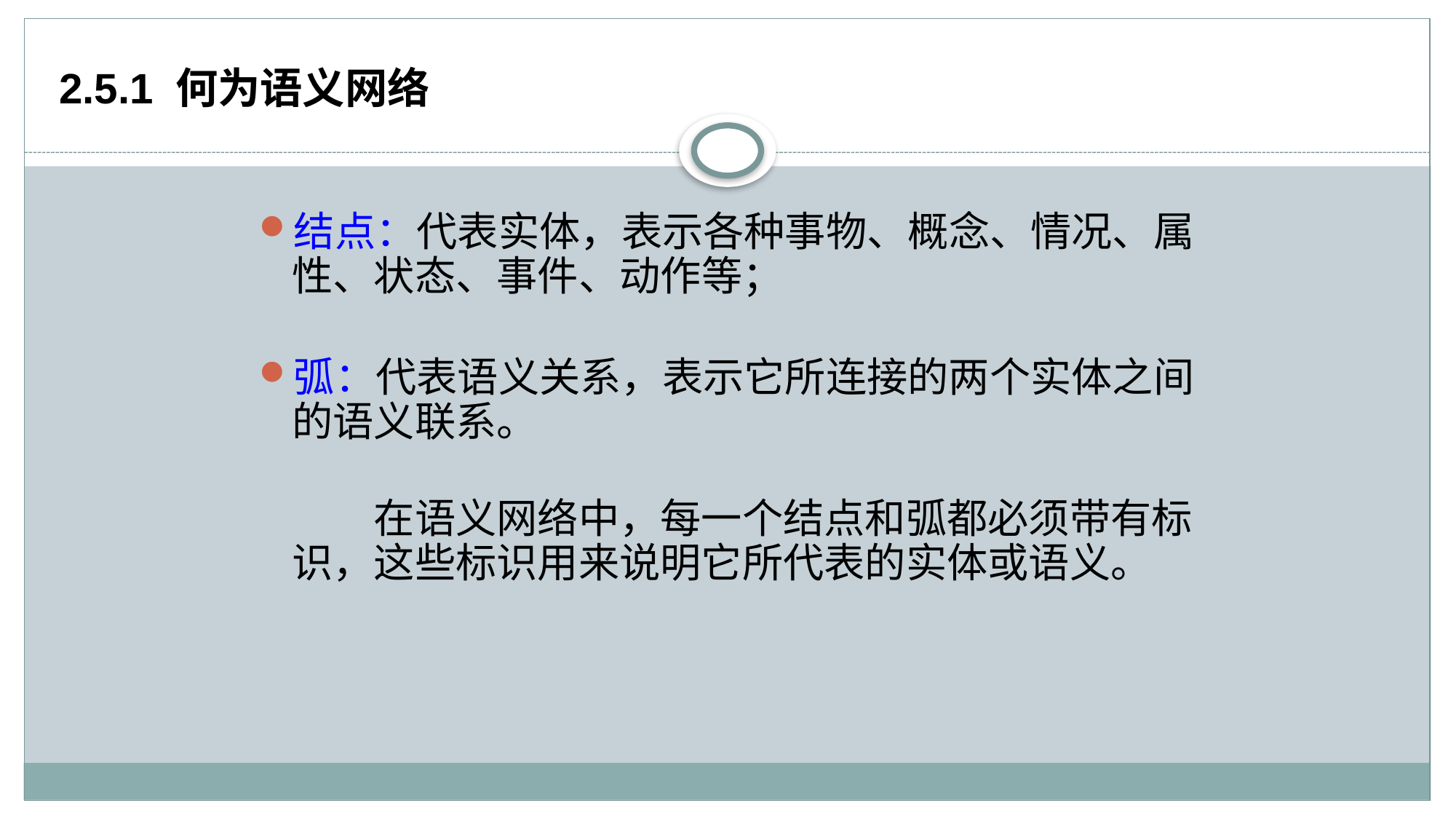

# 2.5.1 何为语义网络
结点：代表实体，表示各种事物、概念、情况、属性、状态、事件、动作等；
弧：代表语义关系，表示它所连接的两个实体之间的语义联系。
　　在语义网络中，每一个结点和弧都必须带有标识，这些标识用来说明它所代表的实体或语义。